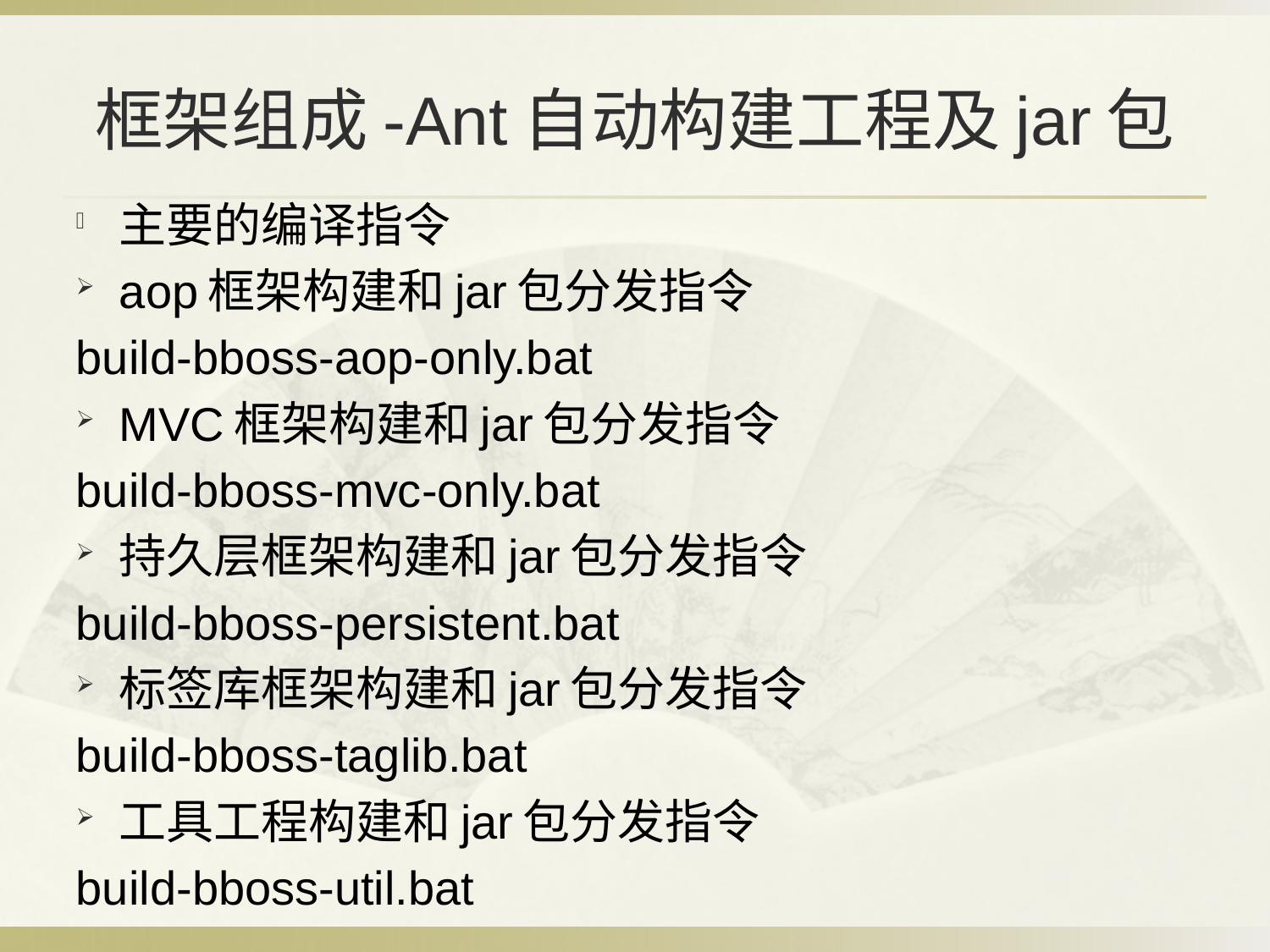

# 框架组成-Ant自动构建工程及jar包
主要的编译指令
aop框架构建和jar包分发指令
build-bboss-aop-only.bat
MVC框架构建和jar包分发指令
build-bboss-mvc-only.bat
持久层框架构建和jar包分发指令
build-bboss-persistent.bat
标签库框架构建和jar包分发指令
build-bboss-taglib.bat
工具工程构建和jar包分发指令
build-bboss-util.bat